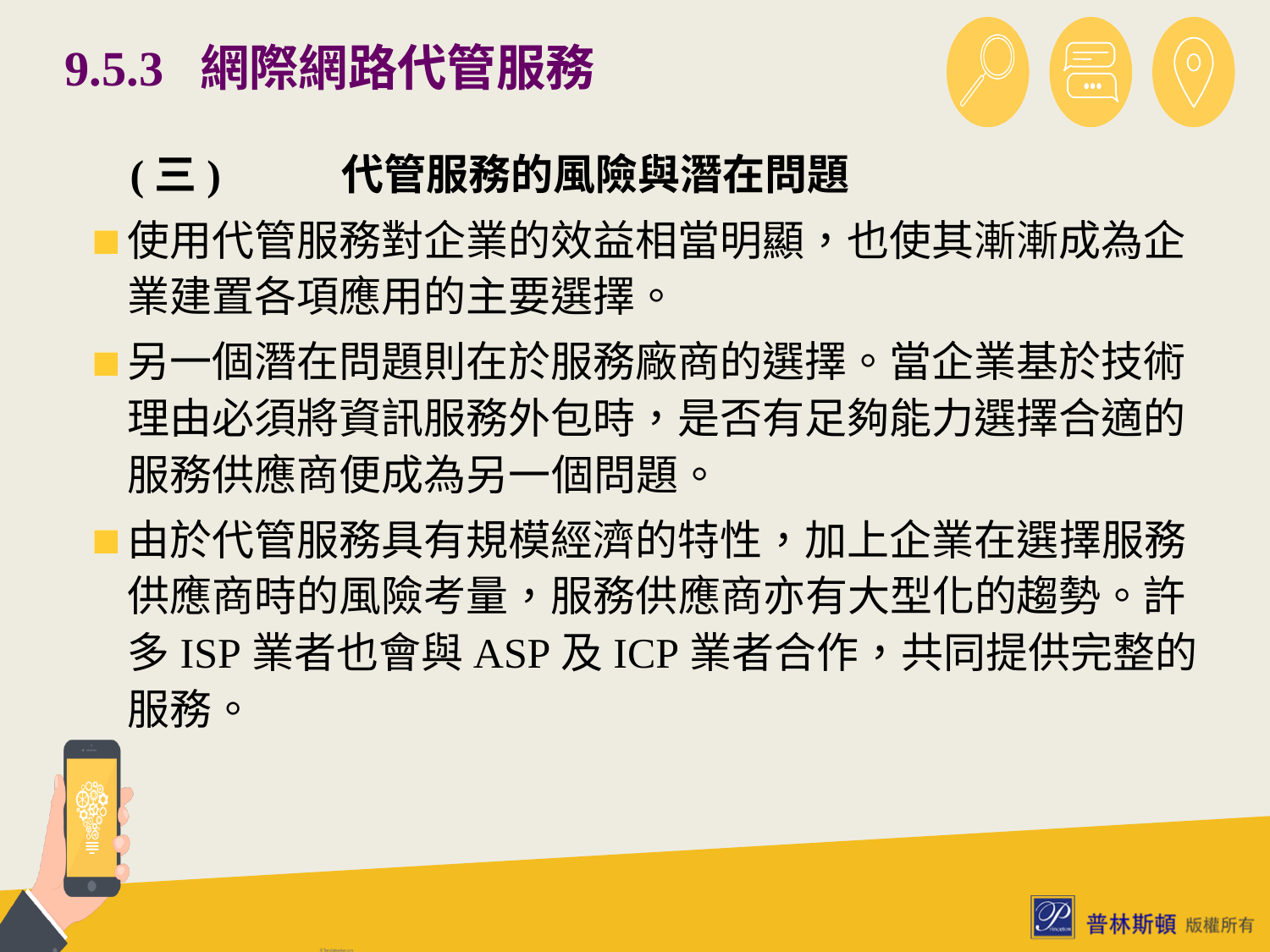

# 9.5.3  網際網路代管服務
    (三)	代管服務的風險與潛在問題
使用代管服務對企業的效益相當明顯，也使其漸漸成為企業建置各項應用的主要選擇。
另一個潛在問題則在於服務廠商的選擇。當企業基於技術理由必須將資訊服務外包時，是否有足夠能力選擇合適的服務供應商便成為另一個問題。
由於代管服務具有規模經濟的特性，加上企業在選擇服務供應商時的風險考量，服務供應商亦有大型化的趨勢。許多ISP業者也會與ASP及ICP業者合作，共同提供完整的服務。